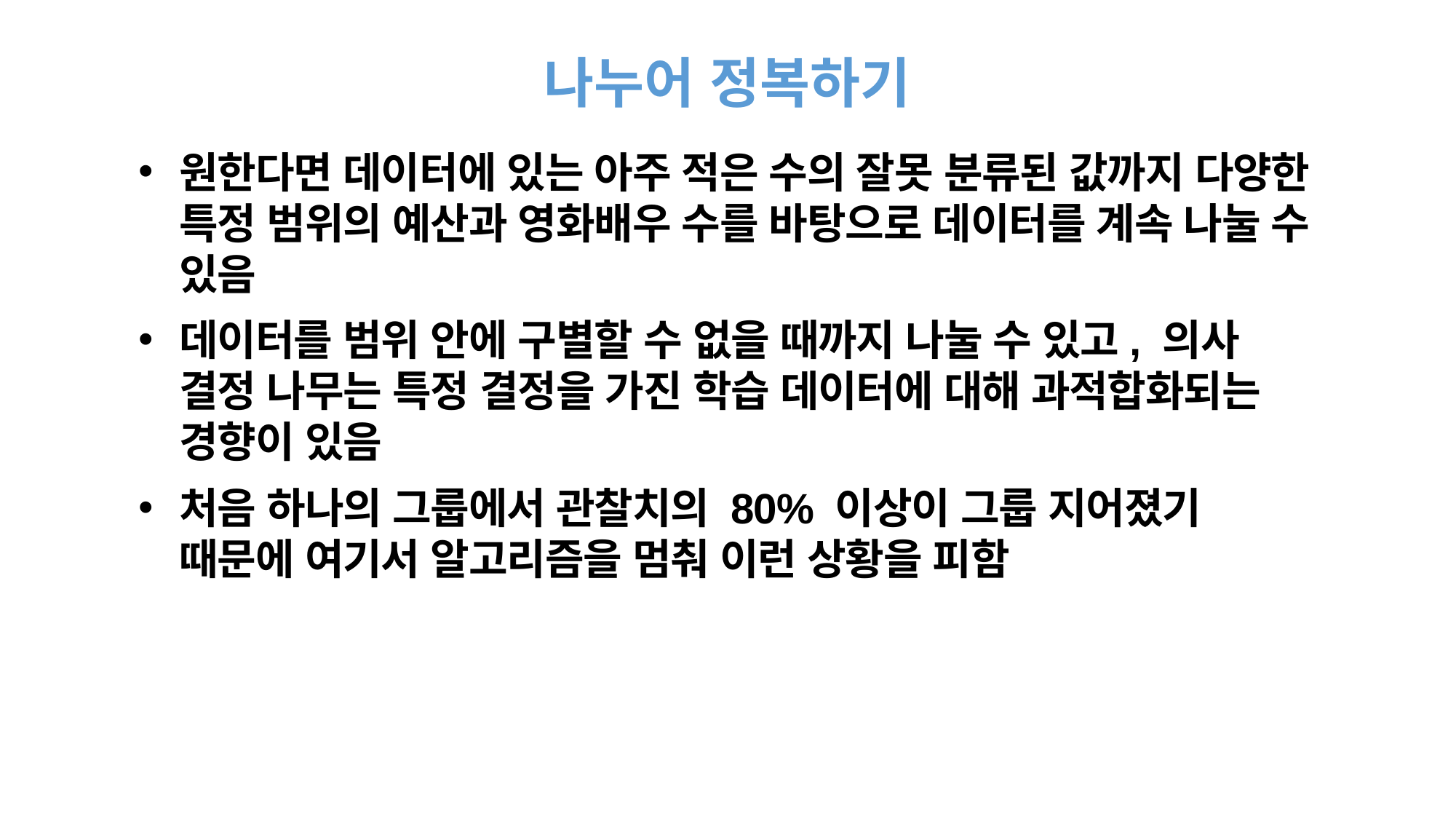

# 나누어 정복하기
원한다면 데이터에 있는 아주 적은 수의 잘못 분류된 값까지 다양한 특정 범위의 예산과 영화배우 수를 바탕으로 데이터를 계속 나눌 수 있음
데이터를 범위 안에 구별할 수 없을 때까지 나눌 수 있고, 의사 결정 나무는 특정 결정을 가진 학습 데이터에 대해 과적합화되는 경향이 있음
처음 하나의 그룹에서 관찰치의 80% 이상이 그룹 지어졌기 때문에 여기서 알고리즘을 멈춰 이런 상황을 피함